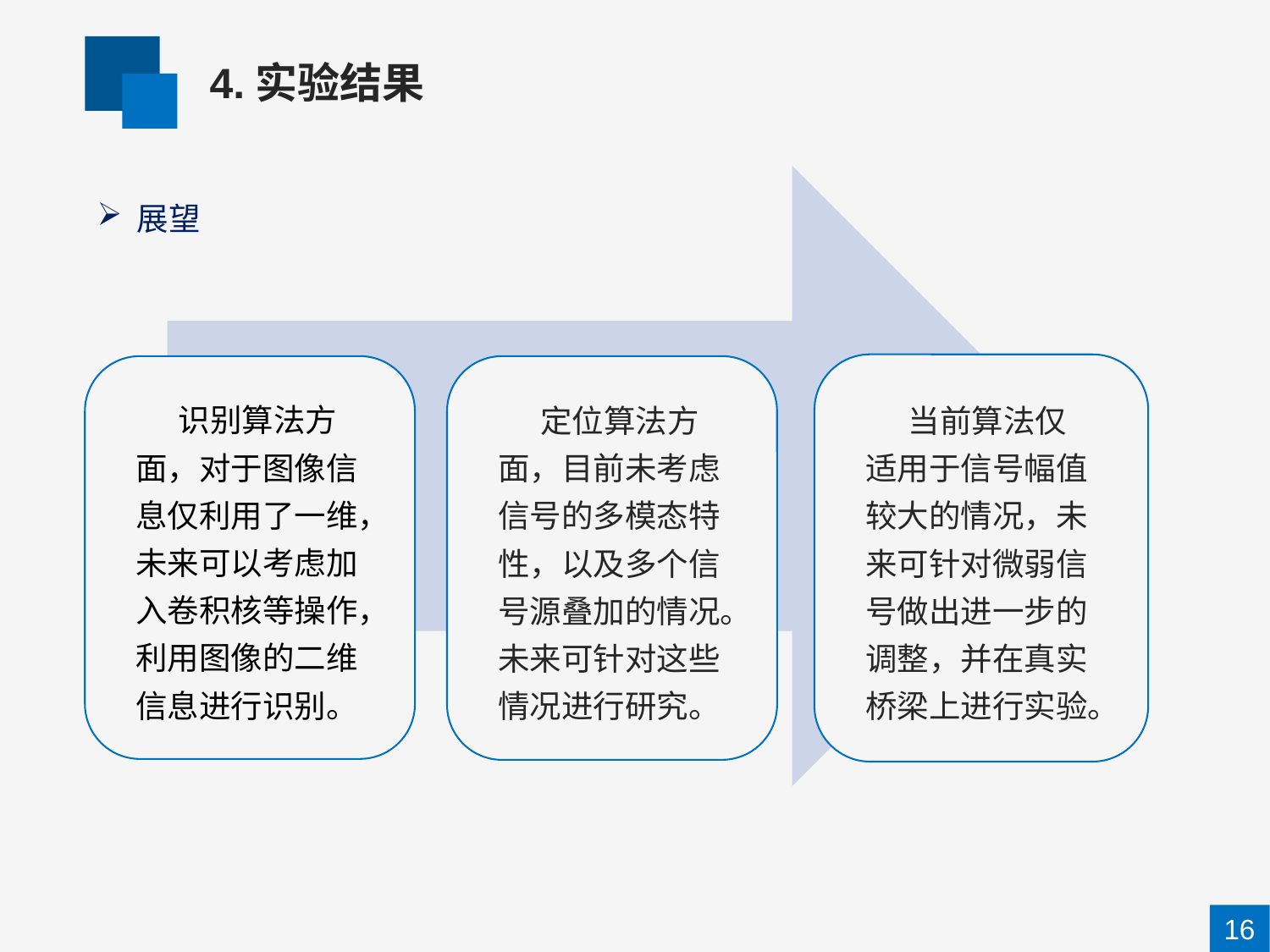

4.实验结果

展望
当前算法仅适用于信号幅值较大的情况，未来可针对微弱信号做出进一步的调整，并在真实桥梁上进行实验。
识别算法方面，对于图像信息仅利用了一维，未来可以考虑加入卷积核等操作，利用图像的二维信息进行识别。
定位算法方面，目前未考虑信号的多模态特性，以及多个信号源叠加的情况。未来可针对这些情况进行研究。
16